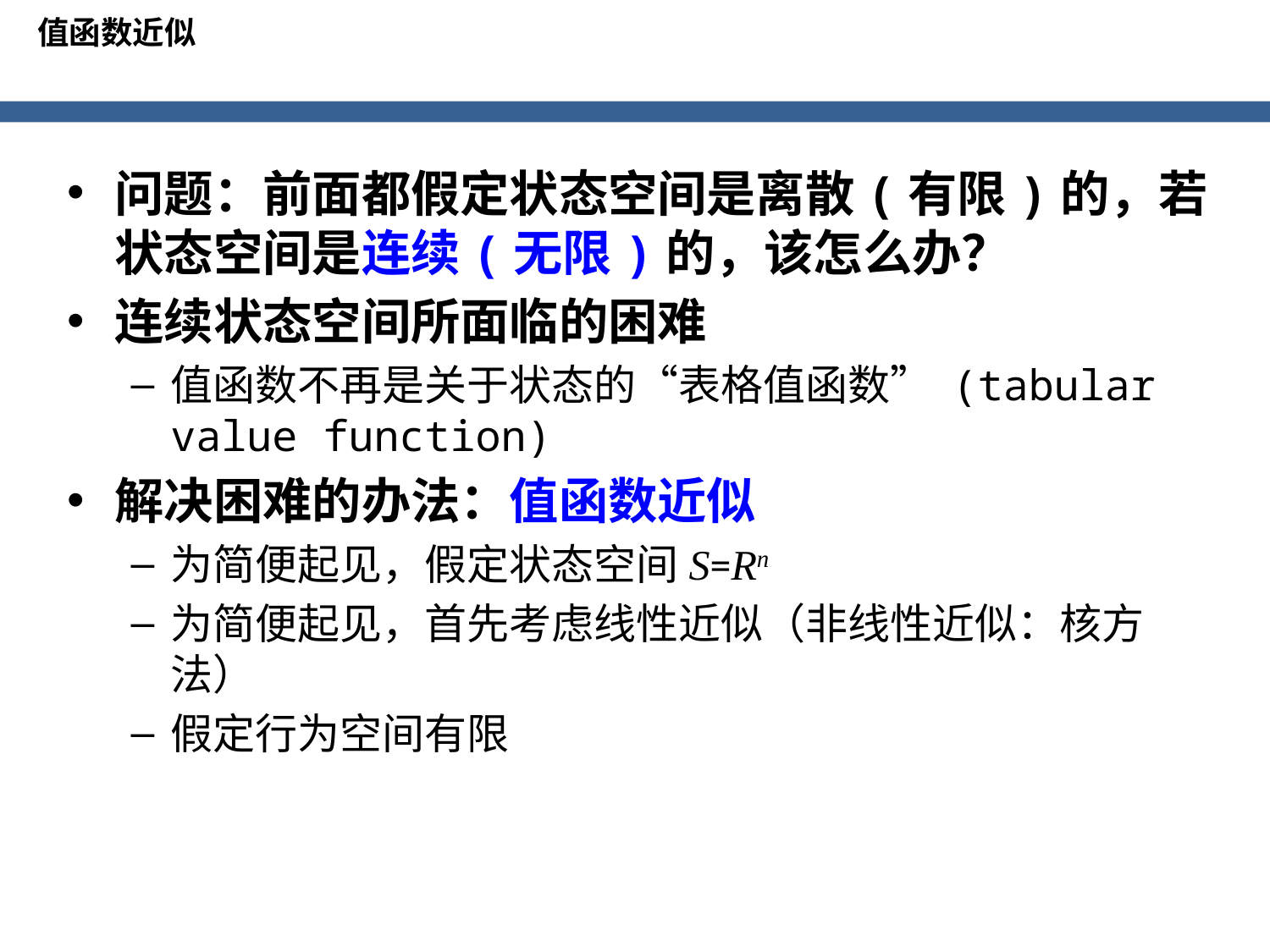

值函数近似
问题：前面都假定状态空间是离散(有限)的，若状态空间是连续(无限)的，该怎么办？
连续状态空间所面临的困难
值函数不再是关于状态的“表格值函数” (tabular value function)
解决困难的办法：值函数近似
为简便起见，假定状态空间S=Rn
为简便起见，首先考虑线性近似（非线性近似：核方法）
假定行为空间有限